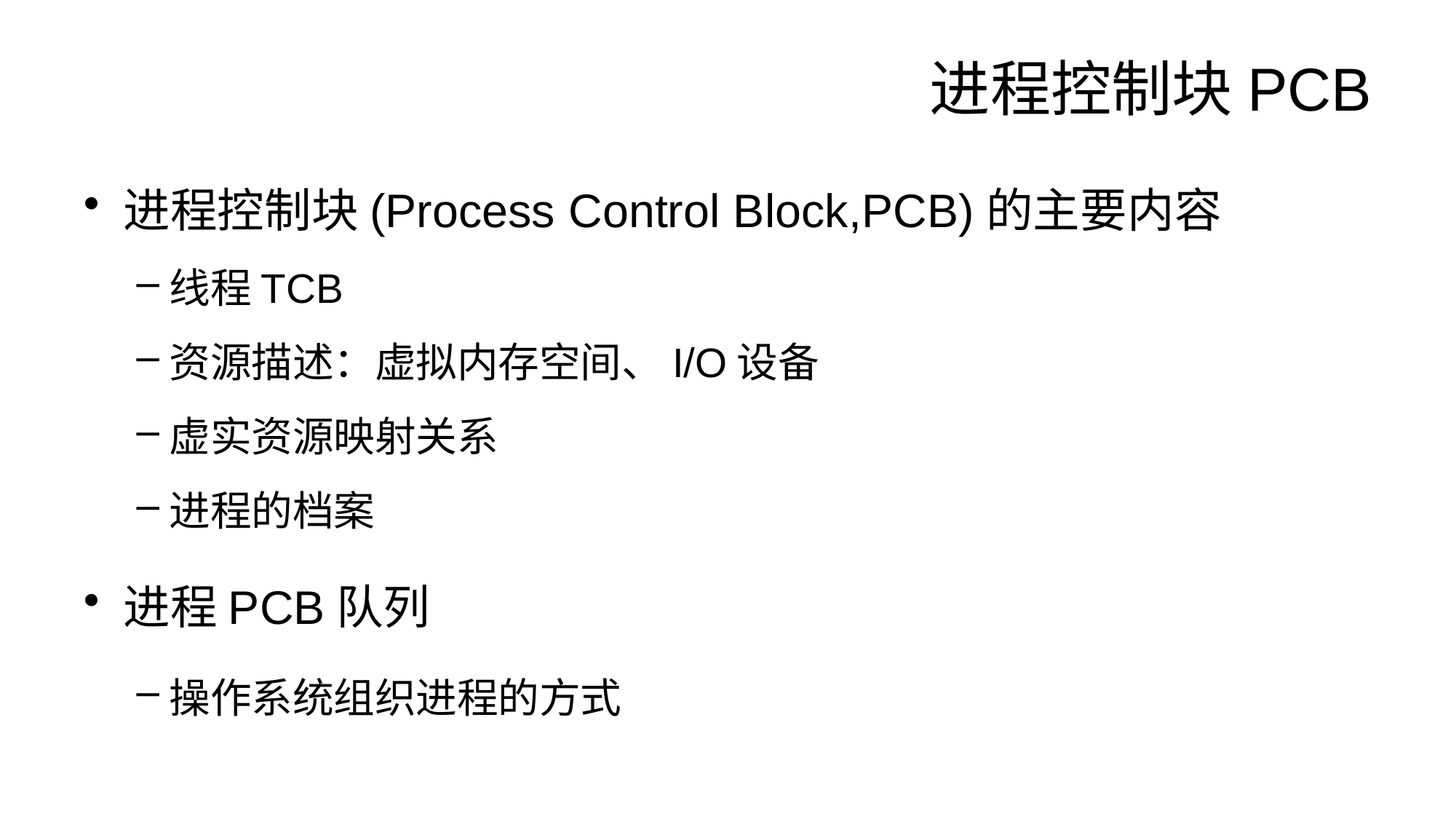

# 进程控制块PCB
进程控制块(Process Control Block,PCB)的主要内容
线程TCB
资源描述：虚拟内存空间、I/O设备
虚实资源映射关系
进程的档案
进程PCB队列
操作系统组织进程的方式